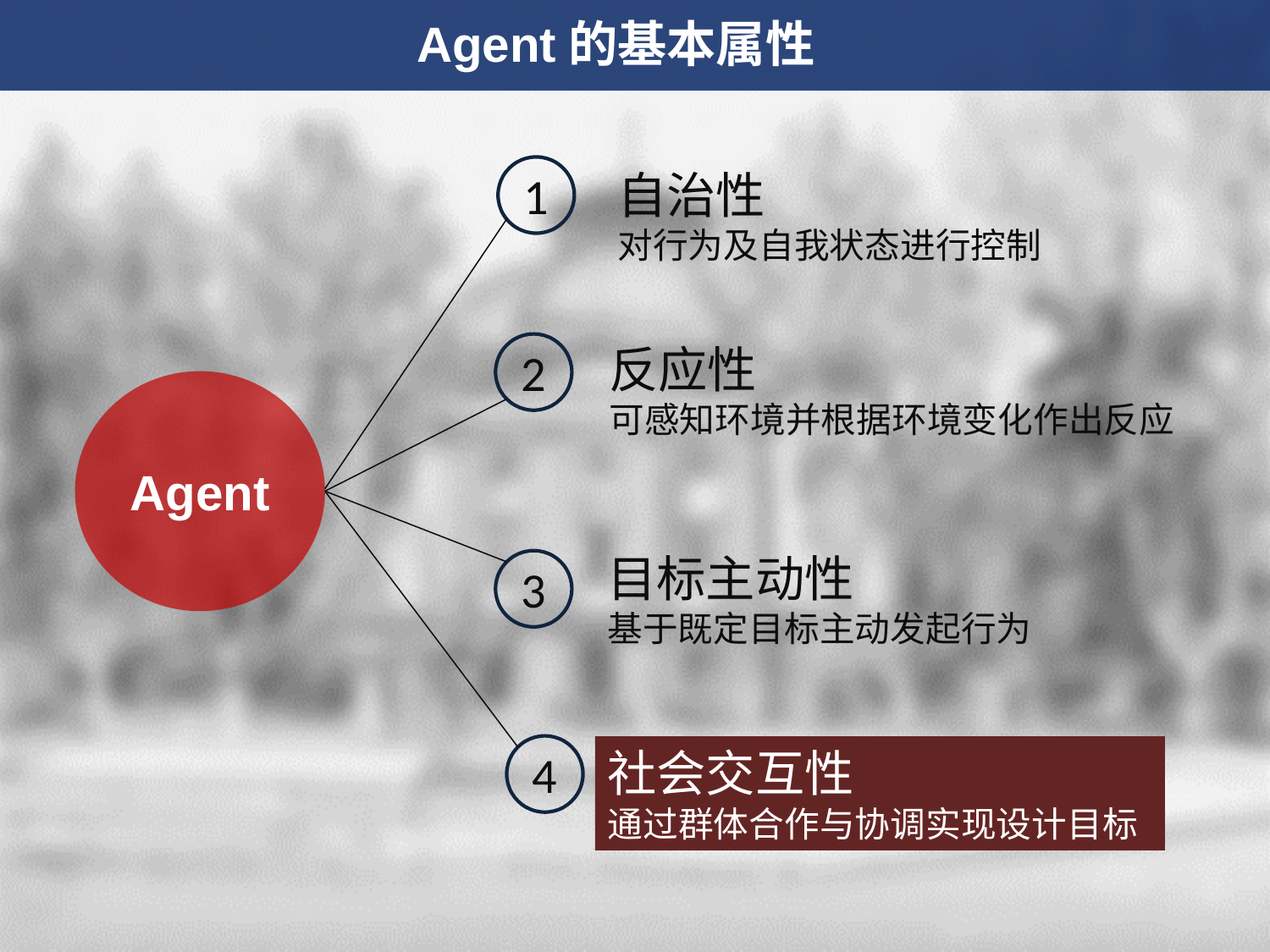

Agent的基本属性
1
自治性
对行为及自我状态进行控制
反应性
可感知环境并根据环境变化作出反应
2
Agent
目标主动性
基于既定目标主动发起行为
3
4
社会交互性
通过群体合作与协调实现设计目标